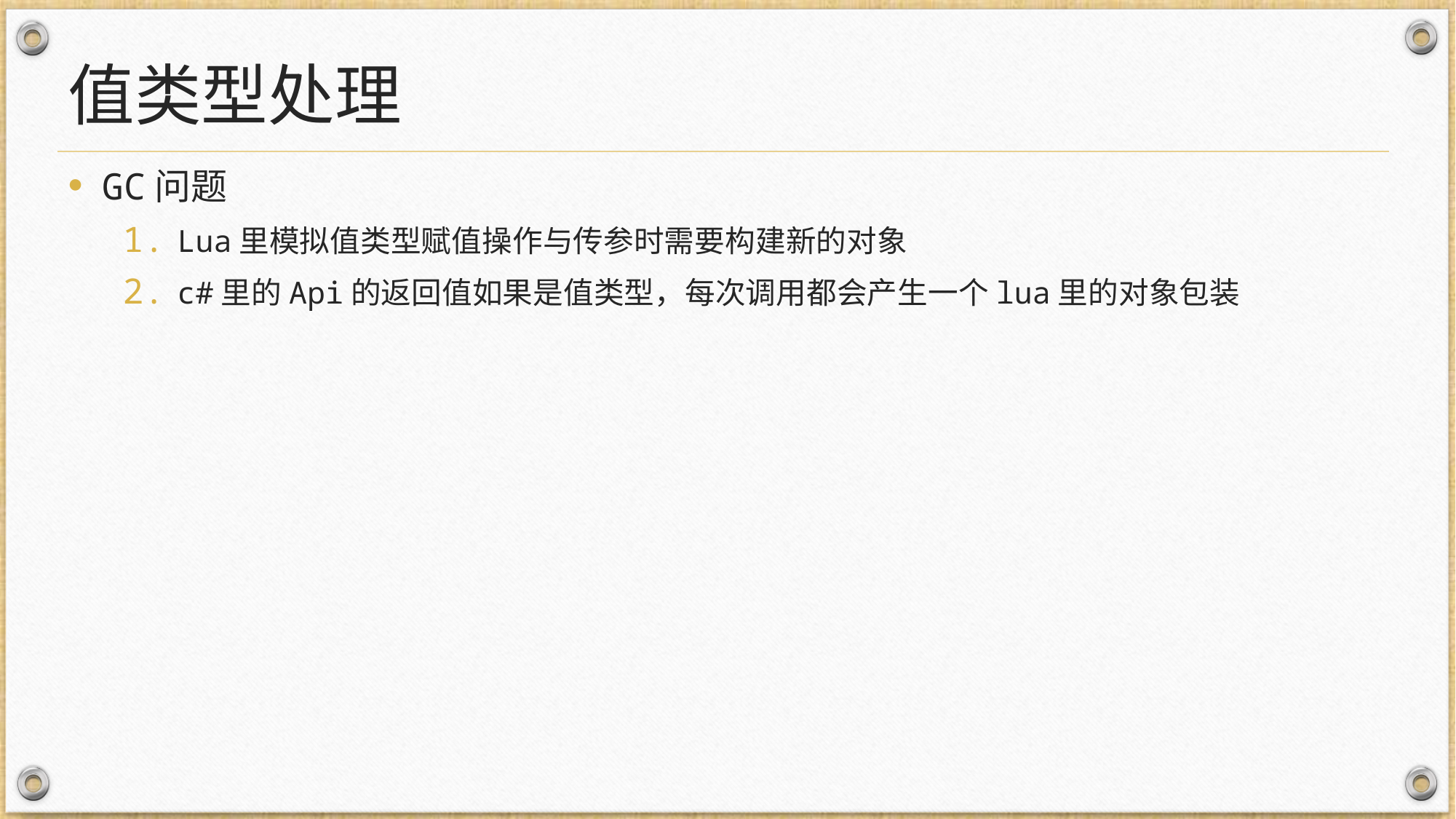

# 值类型处理
GC问题
Lua里模拟值类型赋值操作与传参时需要构建新的对象
c#里的Api的返回值如果是值类型，每次调用都会产生一个lua里的对象包装